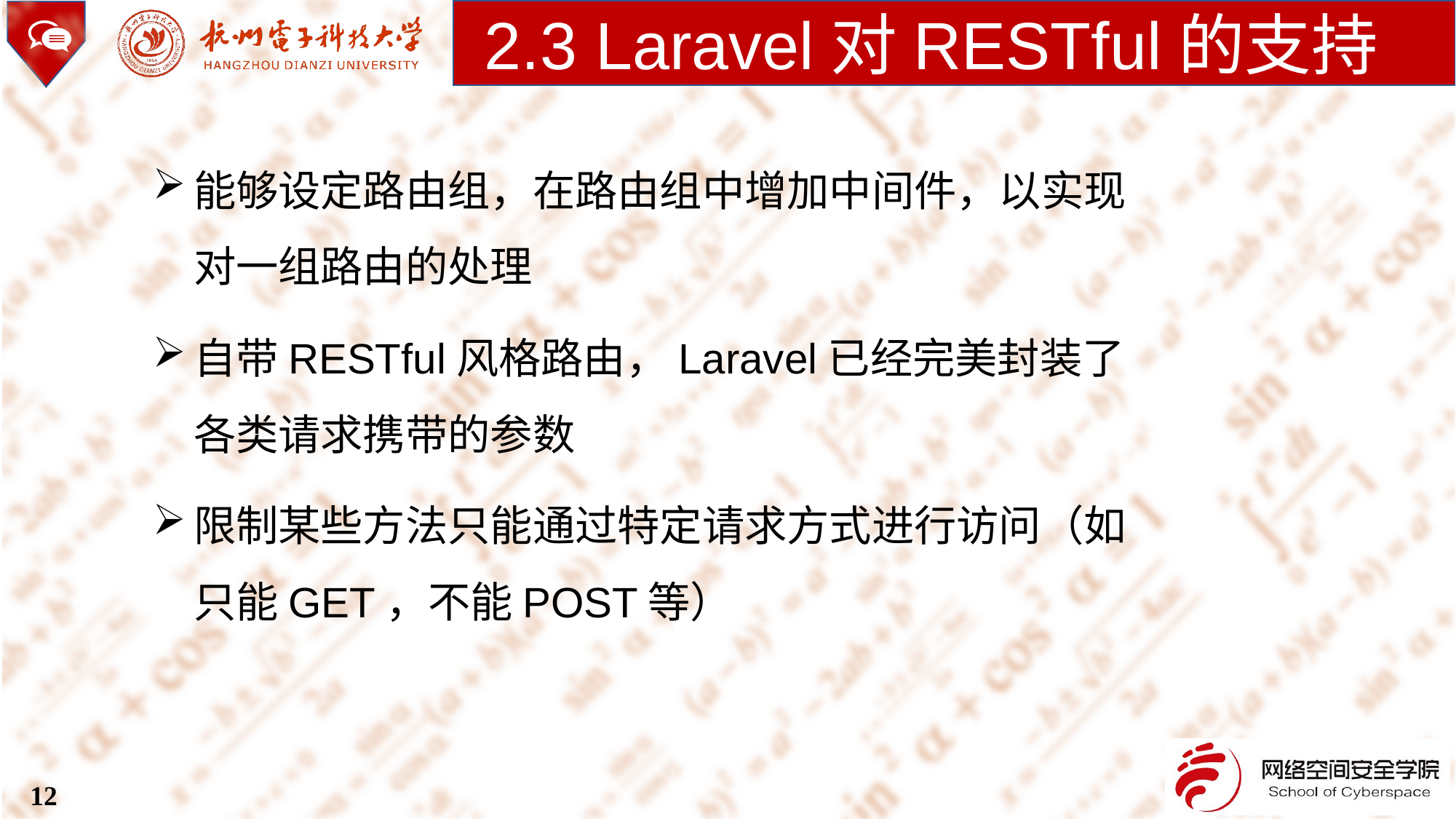

2.3 Laravel对RESTful的支持
能够设定路由组，在路由组中增加中间件，以实现对一组路由的处理
自带RESTful风格路由，Laravel已经完美封装了各类请求携带的参数
限制某些方法只能通过特定请求方式进行访问（如只能GET，不能POST等）
12